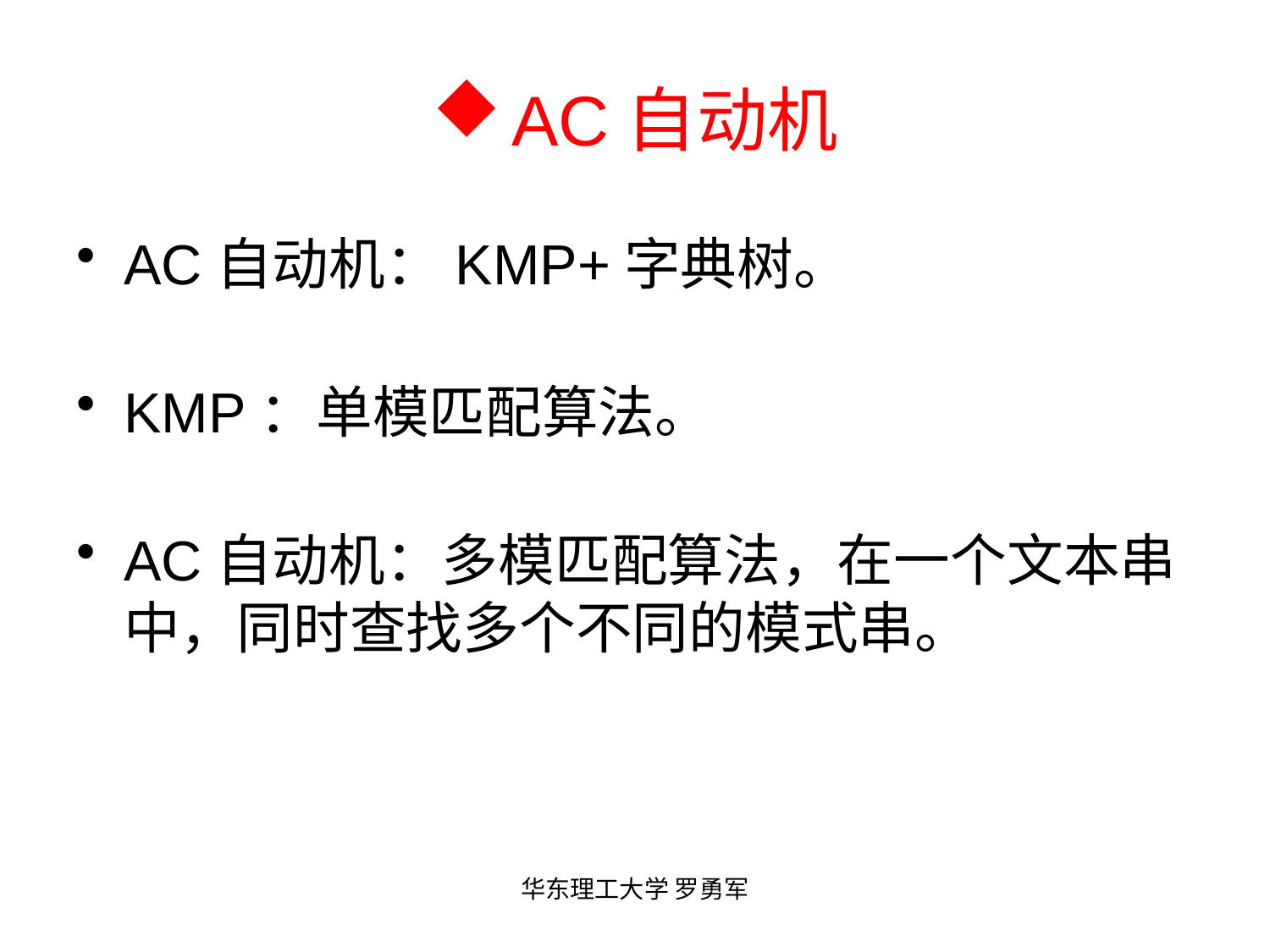

# AC自动机
AC自动机：KMP+字典树。

KMP：单模匹配算法。

AC自动机：多模匹配算法，在一个文本串中，同时查找多个不同的模式串。

华东理工大学 罗勇军